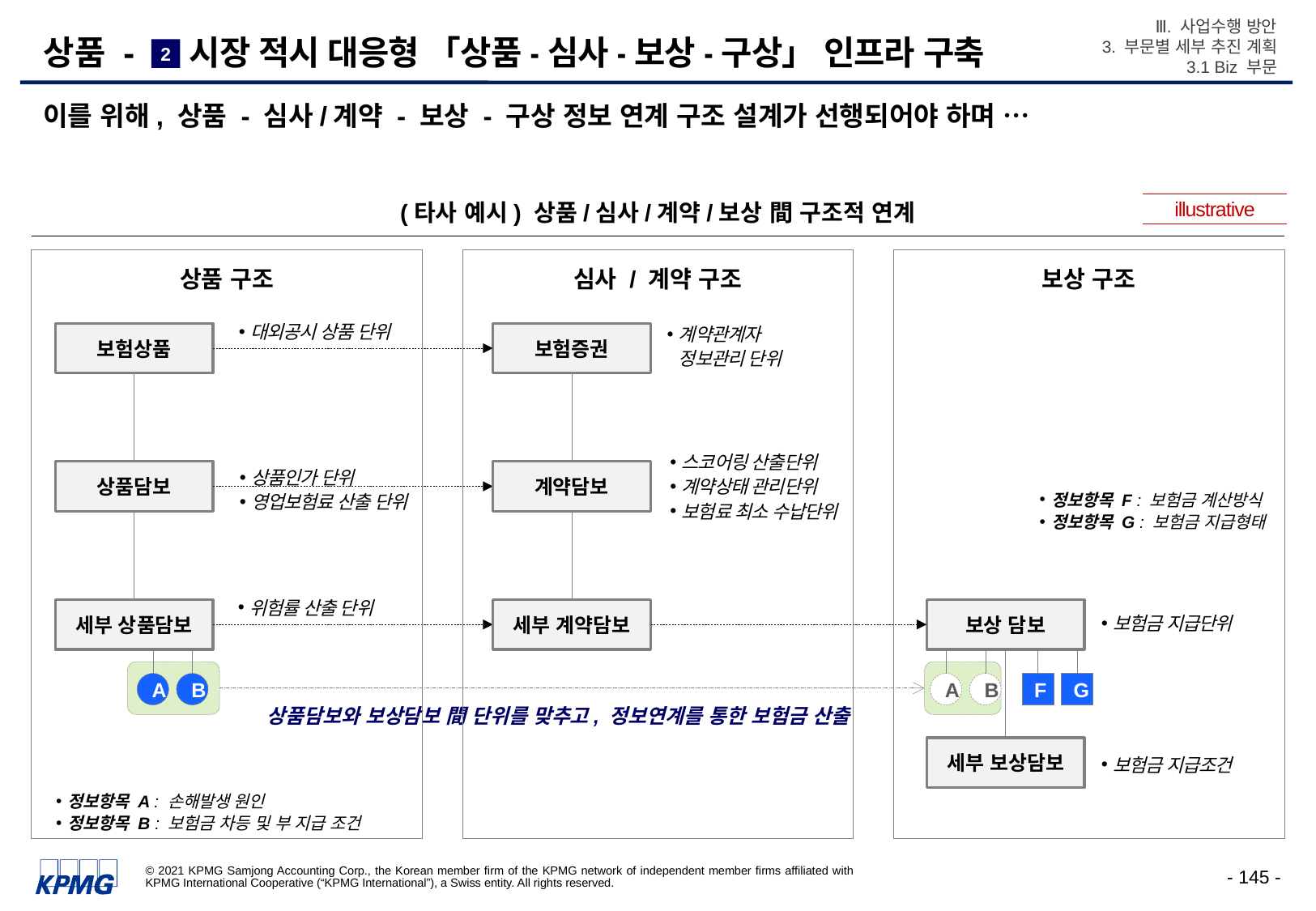

Ⅲ. 사업수행 방안
3. 부문별 세부 추진 계획
3.1 Biz 부문
# 상품 -     시장 적시 대응형 「상품-심사-보상-구상」 인프라 구축
2
이를 위해, 상품 - 심사/계약 - 보상 - 구상 정보 연계 구조 설계가 선행되어야 하며 …
illustrative
(타사 예시) 상품/심사/계약/보상 間 구조적 연계

상품 구조
심사 / 계약 구조
보상 구조
대외공시 상품 단위
계약관계자
정보관리 단위
보험상품
보험증권
스코어링 산출단위
계약상태 관리단위
보험료 최소 수납단위
상품인가 단위
영업보험료 산출 단위
상품담보
계약담보
정보항목 F : 보험금 계산방식
정보항목 G : 보험금 지급형태
위험률 산출 단위
세부 상품담보
세부 계약담보
보상 담보
보험금 지급단위

A
B
A
B
F
G
상품담보와 보상담보 間 단위를 맞추고, 정보연계를 통한 보험금 산출
세부 보상담보
보험금 지급조건
정보항목 A : 손해발생 원인
정보항목 B : 보험금 차등 및 부 지급 조건